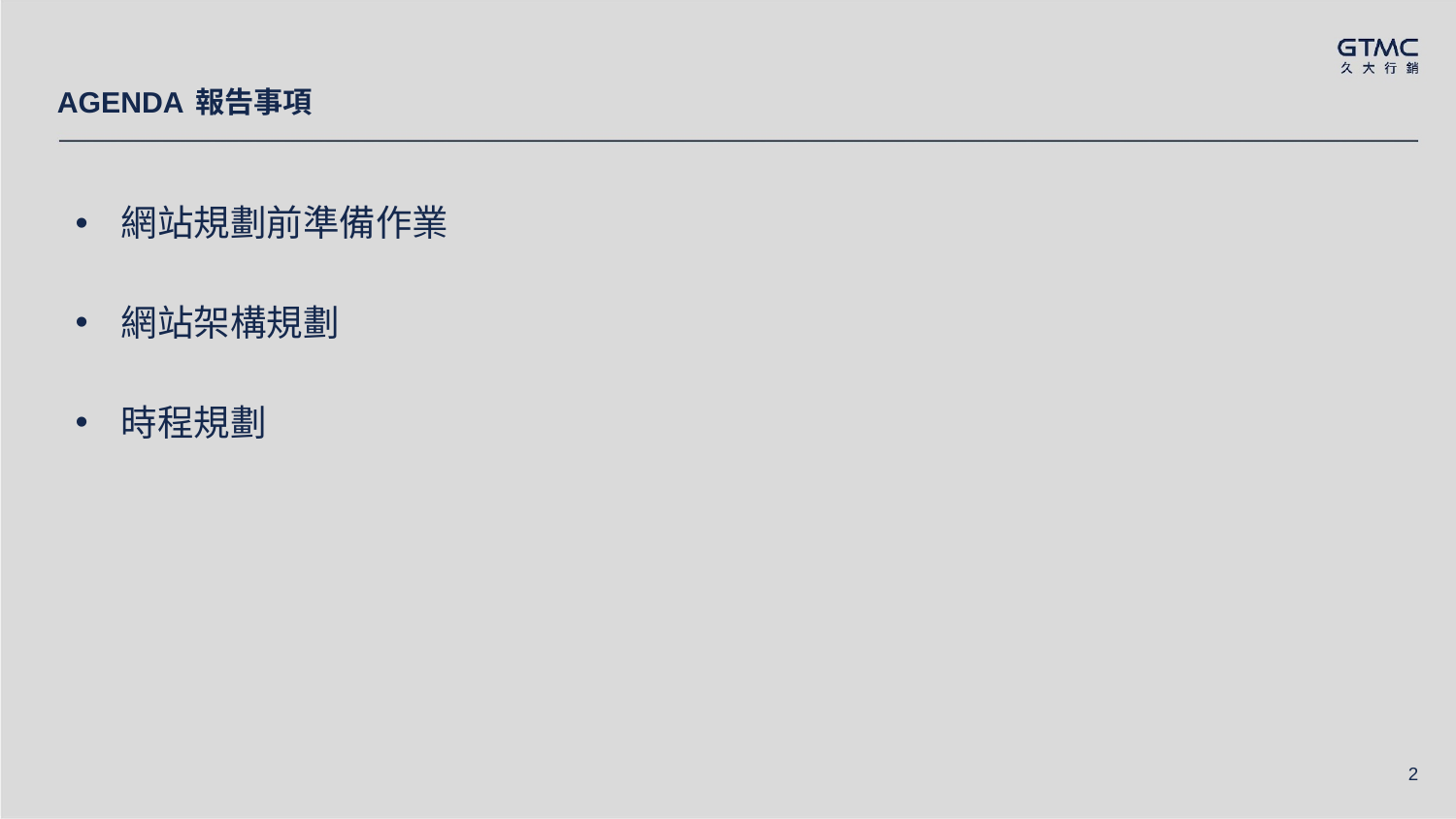

# AGENDA 報告事項
網站規劃前準備作業

網站架構規劃

時程規劃

2